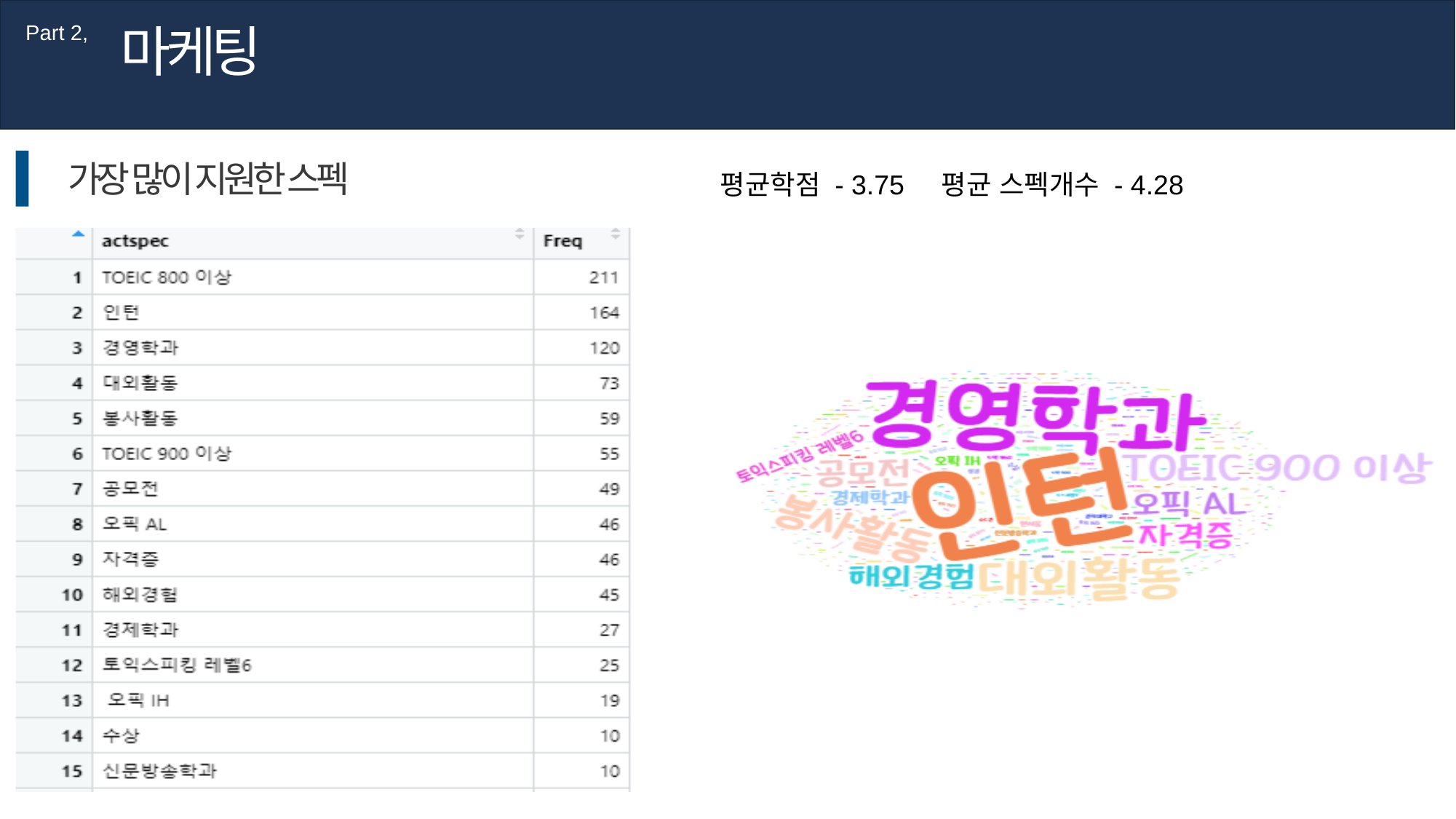

마케팅
Part 2,

가장 많이 지원한 스펙
평균학점 - 3.75    평균 스펙개수 - 4.28